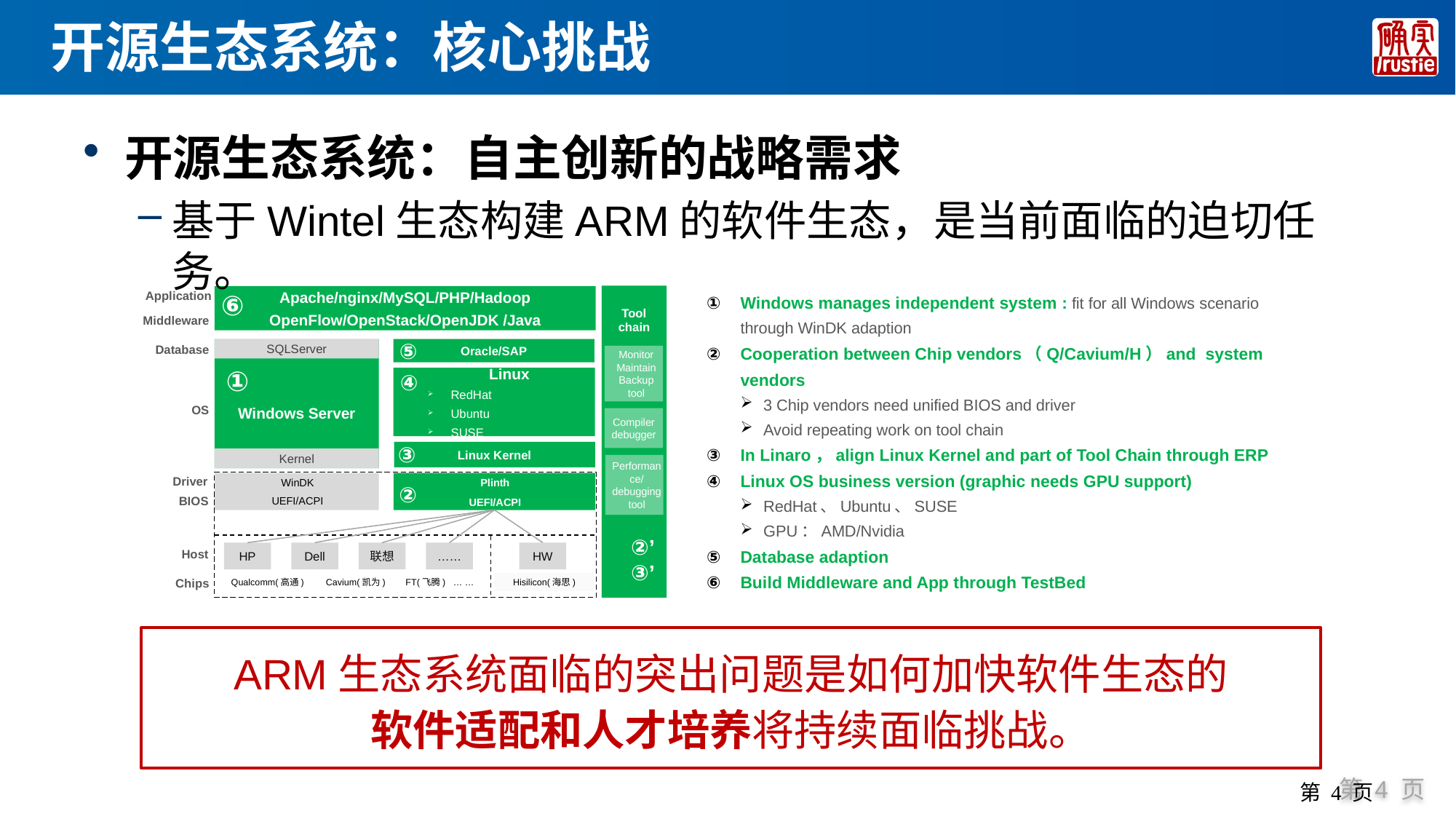

# 开源生态系统：核心挑战
开源生态系统：自主创新的战略需求
基于Wintel生态构建ARM的软件生态，是当前面临的迫切任务。

Windows manages independent system : fit for all Windows scenario through WinDK adaption
Cooperation between Chip vendors（Q/Cavium/H）and  system vendors
3 Chip vendors need unified BIOS and driver
Avoid repeating work on tool chain
In Linaro，align Linux Kernel and part of Tool Chain through ERP
Linux OS business version (graphic needs GPU support)
RedHat、Ubuntu、SUSE
GPU：AMD/Nvidia
Database adaption
Build Middleware and App through TestBed
⑥

Tool chain
Apache/nginx/MySQL/PHP/Hadoop
Application
OpenFlow/OpenStack/OpenJDK /Java
Middleware
⑤
SQLServer

Windows Server
Kernel
Oracle/SAP
Linux
RedHat
Ubuntu
SUSE
Linux Kernel
Database
Monitor
Maintain
Backup
tool
①
④
OS
Compiler
debugger
③
Performance/debugging tool
Driver

WinDK
UEFI/ACPI

Plinth
UEFI/ACPI
②
BIOS
②’
③’
HP
Dell
联想
……
HW
Host
Qualcomm(高通)
Cavium(凯为)
FT(飞腾)   … …
Hisilicon(海思)
Chips
ARM生态系统面临的突出问题是如何加快软件生态的
软件适配和人才培养将持续面临挑战。
第 4 页